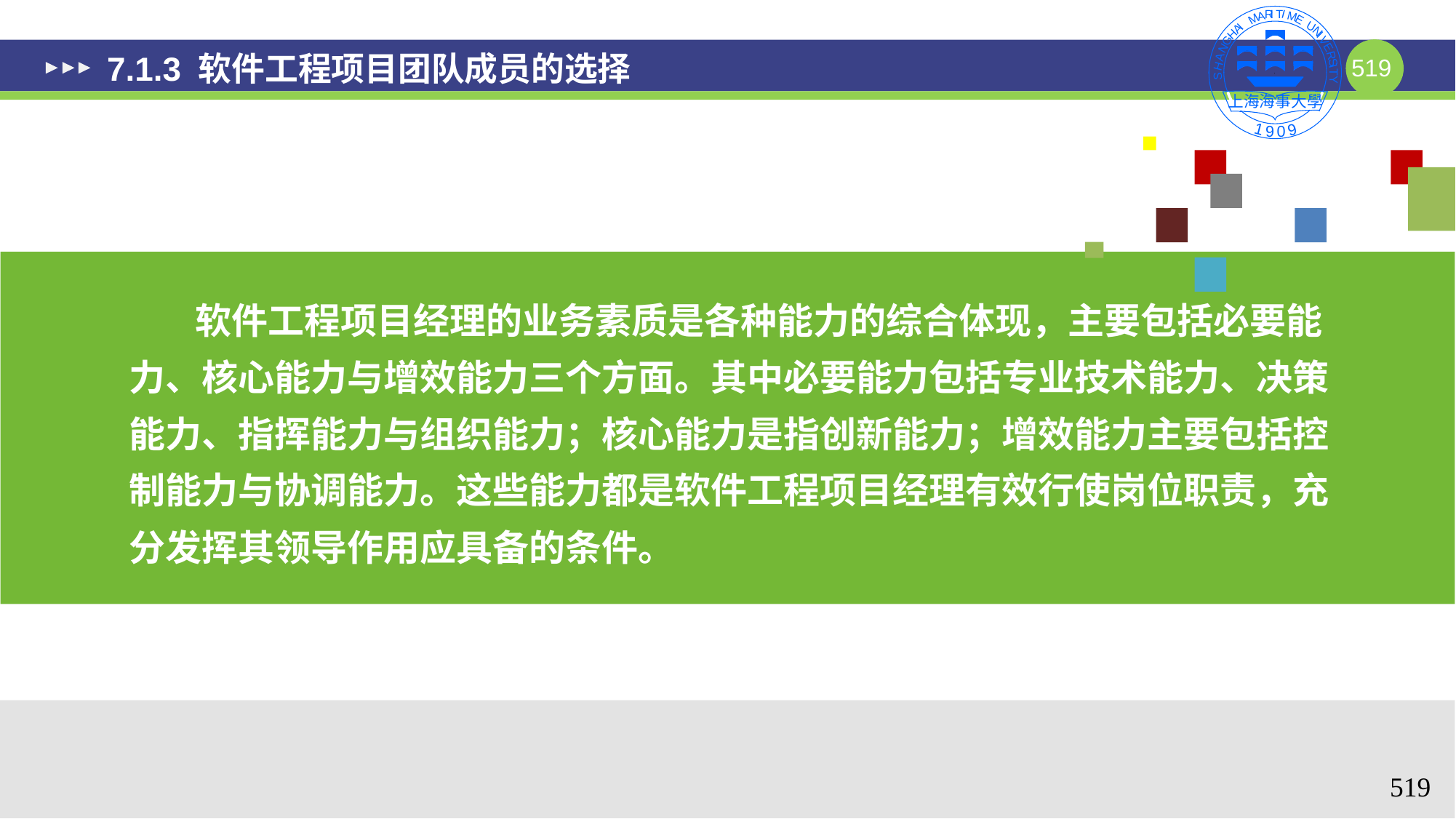

# 7.1.3 软件工程项目团队成员的选择

       软件工程项目经理的业务素质是各种能力的综合体现，主要包括必要能力、核心能力与增效能力三个方面。其中必要能力包括专业技术能力、决策能力、指挥能力与组织能力；核心能力是指创新能力；增效能力主要包括控制能力与协调能力。这些能力都是软件工程项目经理有效行使岗位职责，充分发挥其领导作用应具备的条件。

519
519